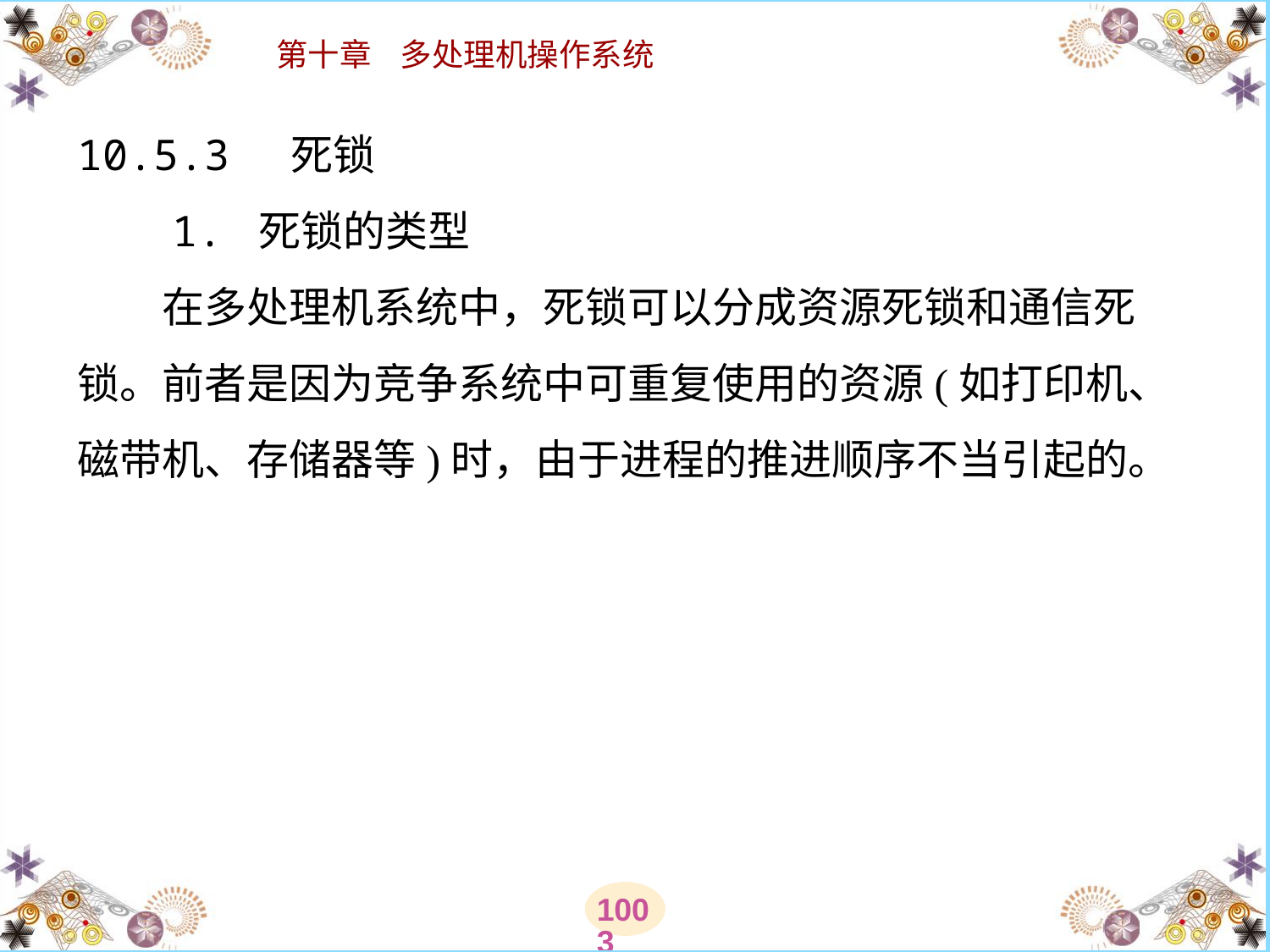

# 10.5.3  死锁 　　1. 死锁的类型 　　在多处理机系统中，死锁可以分成资源死锁和通信死锁。前者是因为竞争系统中可重复使用的资源(如打印机、磁带机、存储器等)时，由于进程的推进顺序不当引起的。